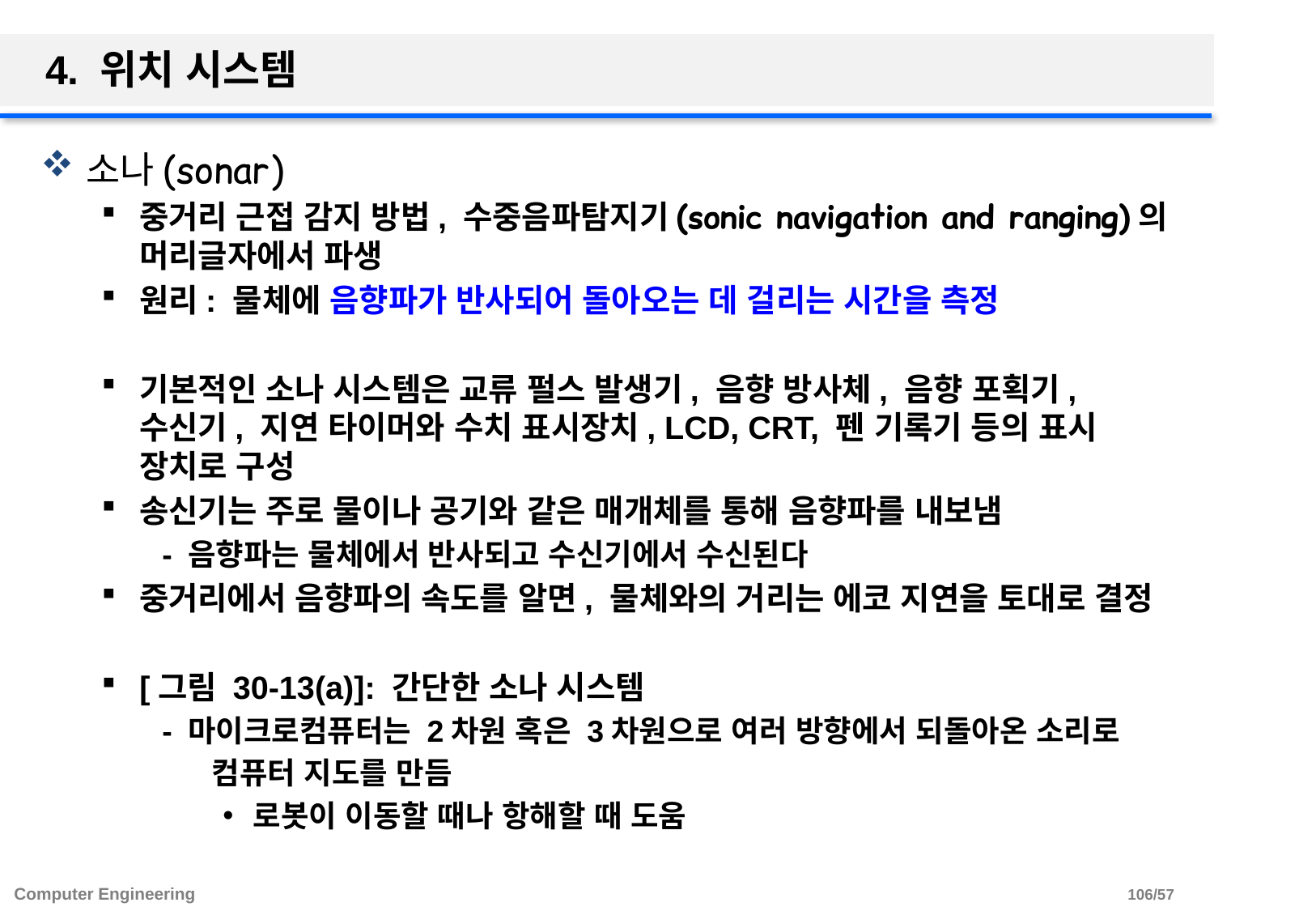

# 4. 위치 시스템
소나(sonar)
중거리 근접 감지 방법, 수중음파탐지기(sonic navigation and ranging)의 머리글자에서 파생
원리: 물체에 음향파가 반사되어 돌아오는 데 걸리는 시간을 측정

기본적인 소나 시스템은 교류 펄스 발생기, 음향 방사체, 음향 포획기, 수신기, 지연 타이머와 수치 표시장치, LCD, CRT, 펜 기록기 등의 표시 장치로 구성
송신기는 주로 물이나 공기와 같은 매개체를 통해 음향파를 내보냄
- 음향파는 물체에서 반사되고 수신기에서 수신된다
중거리에서 음향파의 속도를 알면, 물체와의 거리는 에코 지연을 토대로 결정

[그림 30-13(a)]: 간단한 소나 시스템
- 마이크로컴퓨터는 2차원 혹은 3차원으로 여러 방향에서 되돌아온 소리로
     컴퓨터 지도를 만듬
로봇이 이동할 때나 항해할 때 도움